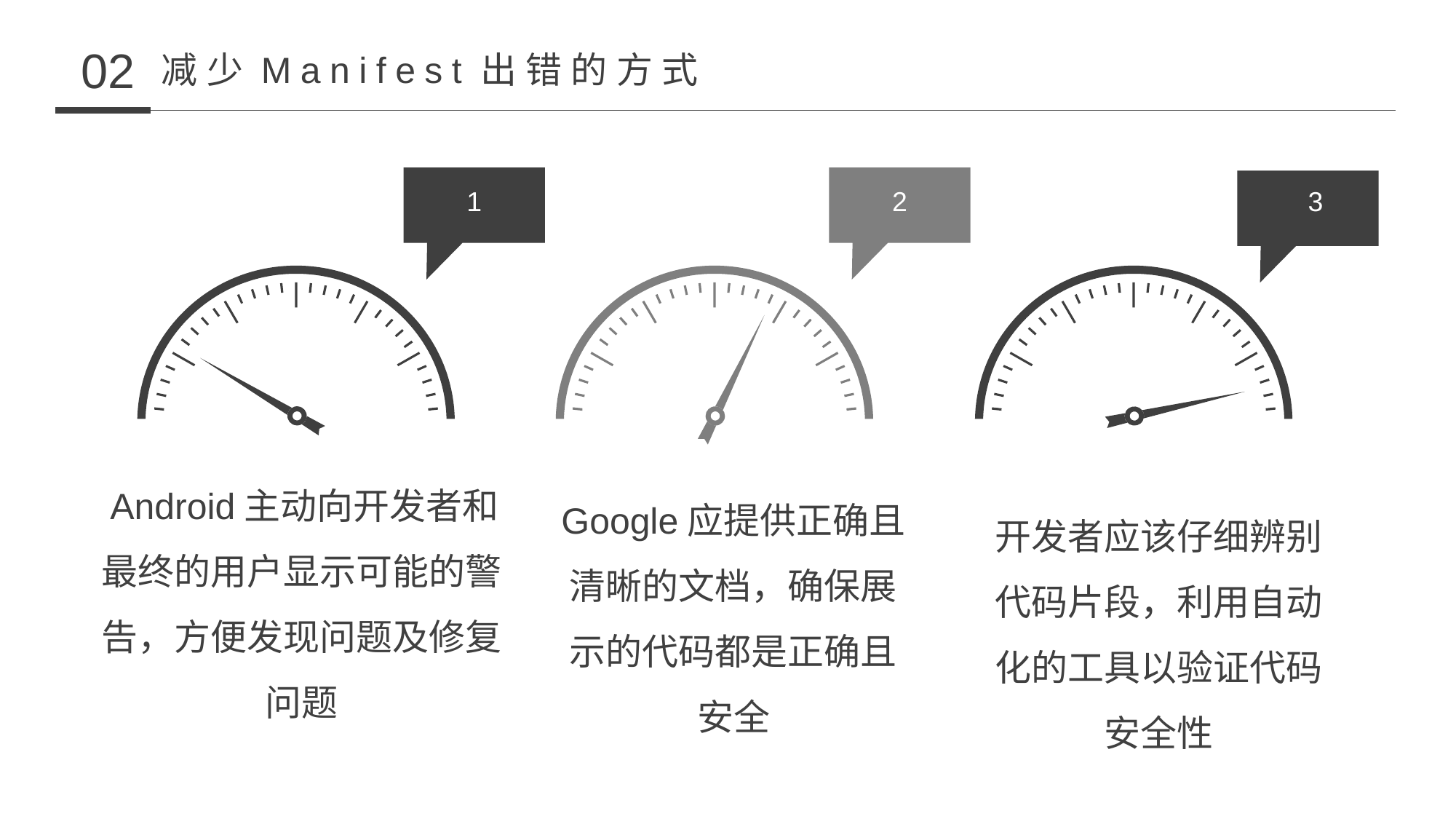

02
减少Manifest出错的方式

1
2
3

 Android主动向开发者和最终的用户显示可能的警告，方便发现问题及修复问题
Google应提供正确且清晰的文档，确保展示的代码都是正确且安全
开发者应该仔细辨别代码片段，利用自动化的工具以验证代码安全性